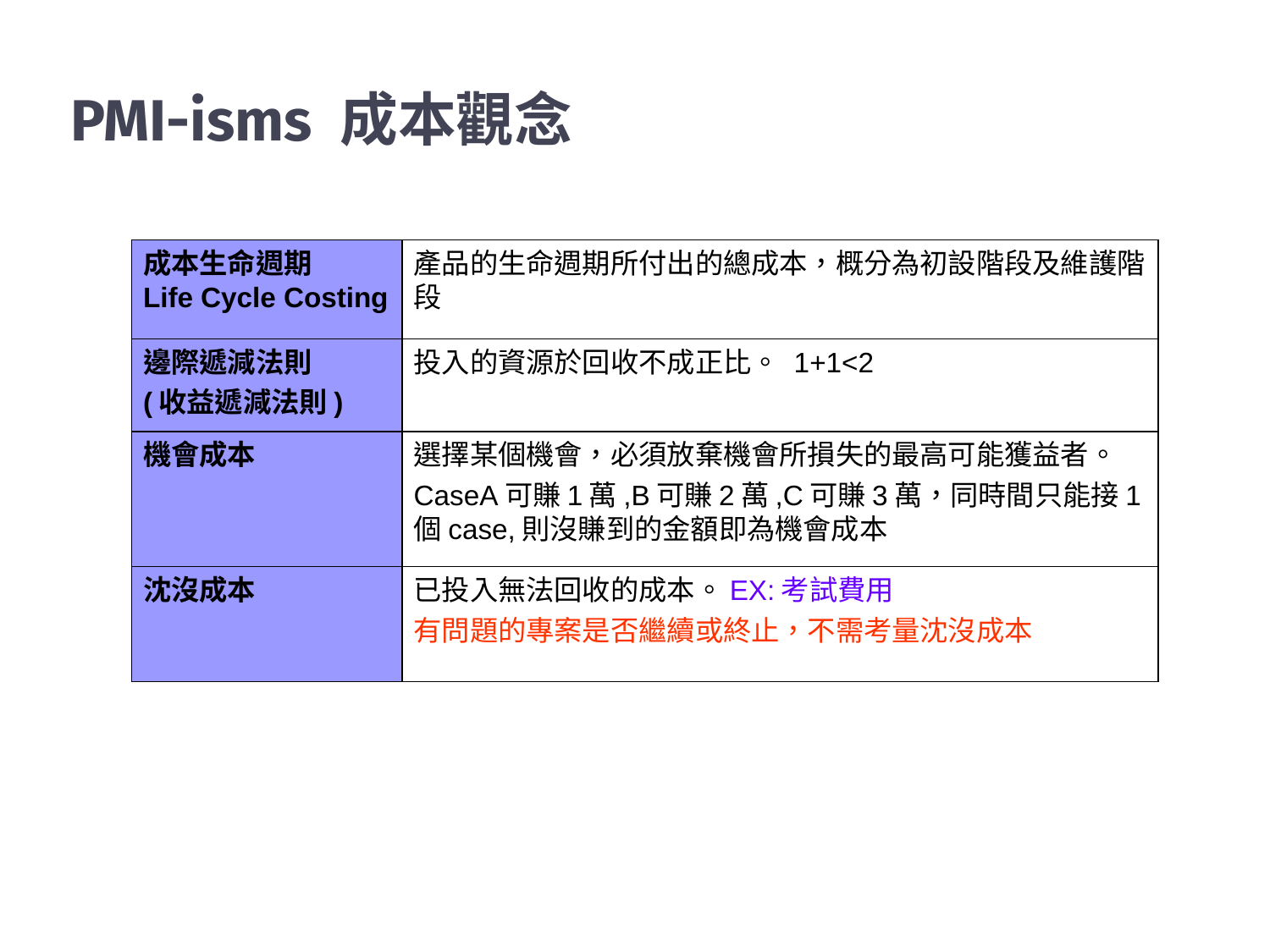

# PMI-isms 成本觀念
| 成本生命週期 Life Cycle Costing | 產品的生命週期所付出的總成本，概分為初設階段及維護階段 |
| --- | --- |
| 邊際遞減法則 (收益遞減法則) | 投入的資源於回收不成正比。 1+1<2 |
| 機會成本 | 選擇某個機會，必須放棄機會所損失的最高可能獲益者。 CaseA可賺1萬,B可賺2萬,C可賺3萬，同時間只能接1個case,則沒賺到的金額即為機會成本 |
| 沈沒成本 | 已投入無法回收的成本。EX:考試費用 有問題的專案是否繼續或終止，不需考量沈沒成本 |